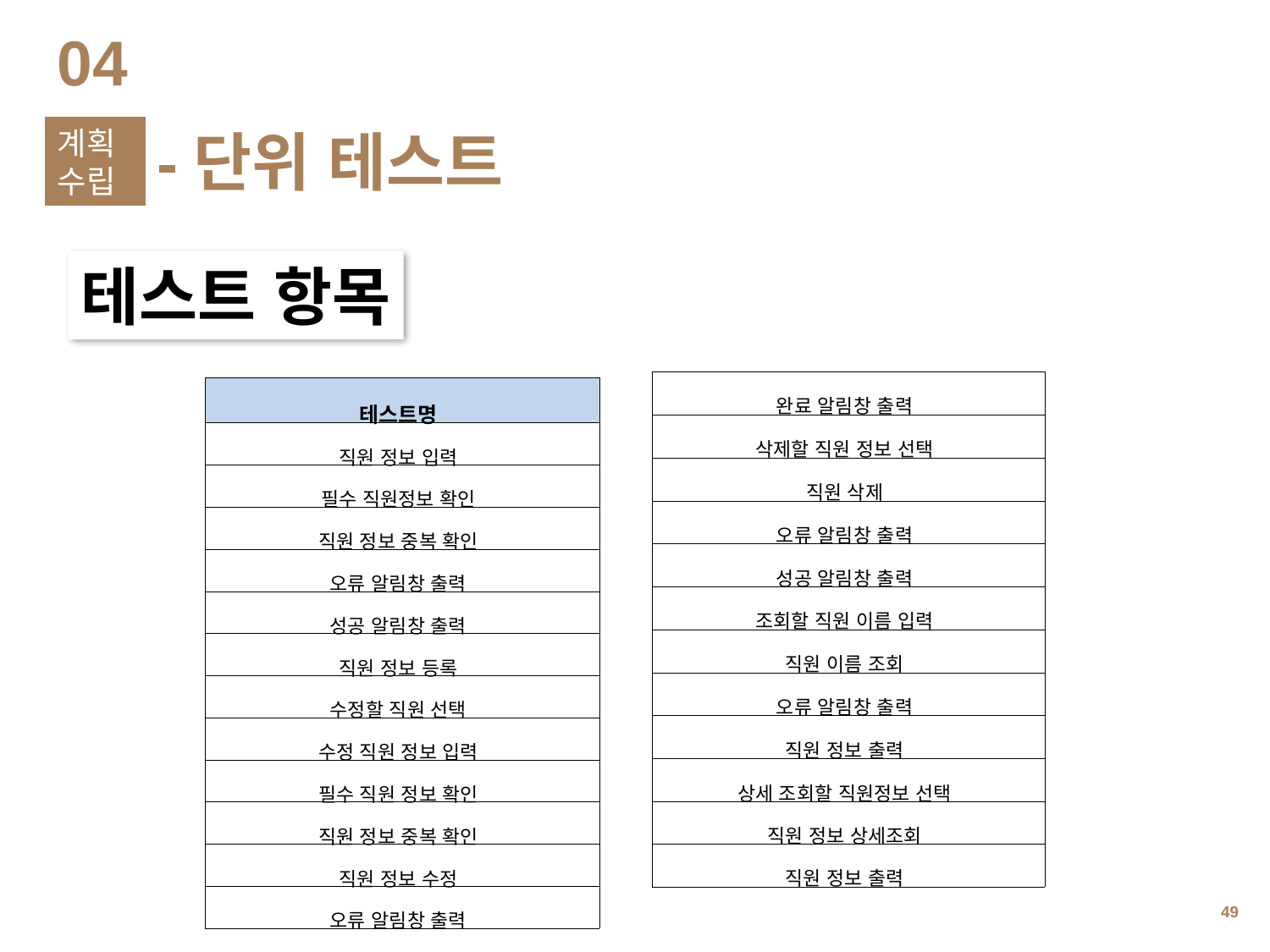

04
계획
수립
-단위 테스트

테스트 항목
| 완료 알림창 출력 |
| --- |
| 삭제할 직원 정보 선택 |
| 직원 삭제 |
| 오류 알림창 출력 |
| 성공 알림창 출력 |
| 조회할 직원 이름 입력 |
| 직원 이름 조회 |
| 오류 알림창 출력 |
| 직원 정보 출력 |
| 상세 조회할 직원정보 선택 |
| 직원 정보 상세조회 |
| 직원 정보 출력 |
| 테스트명 |
| --- |
| 직원 정보 입력 |
| 필수 직원정보 확인 |
| 직원 정보 중복 확인 |
| 오류 알림창 출력 |
| 성공 알림창 출력 |
| 직원 정보 등록 |
| 수정할 직원 선택 |
| 수정 직원 정보 입력 |
| 필수 직원 정보 확인 |
| 직원 정보 중복 확인 |
| 직원 정보 수정 |
| 오류 알림창 출력 |

49